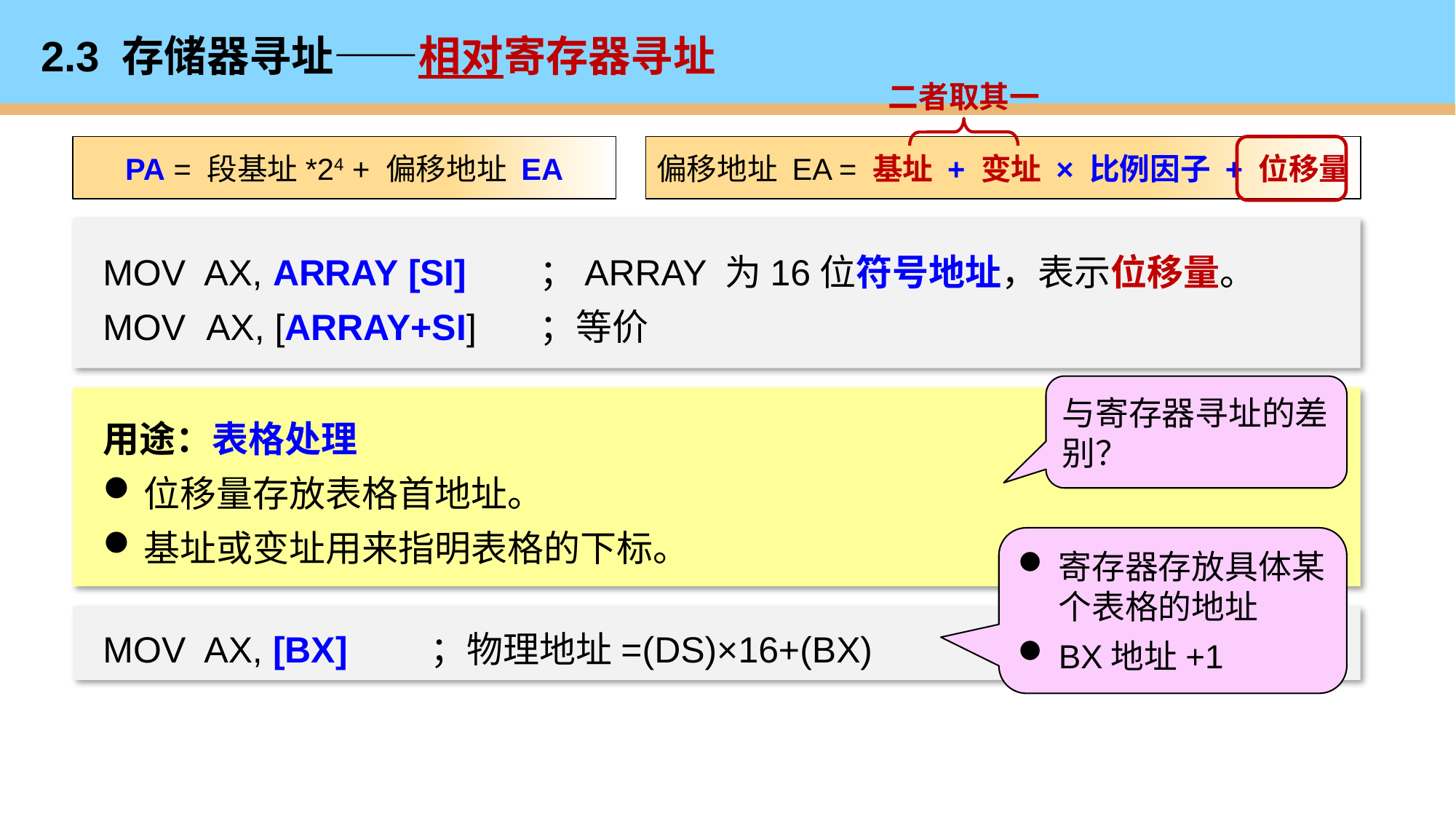

# 2.3 存储器寻址——相对寄存器寻址
二者取其一

PA = 段基址*24 + 偏移地址 EA
偏移地址 EA = 基址 + 变址 × 比例因子 + 位移量
MOV  AX, ARRAY [SI]	；ARRAY 为16位符号地址，表示位移量。
MOV  AX, [ARRAY+SI]	；等价
与寄存器寻址的差别？
用途：表格处理
位移量存放表格首地址。
基址或变址用来指明表格的下标。
寄存器存放具体某个表格的地址
BX地址+1
MOV  AX, [BX]	；物理地址=(DS)×16+(BX)
57